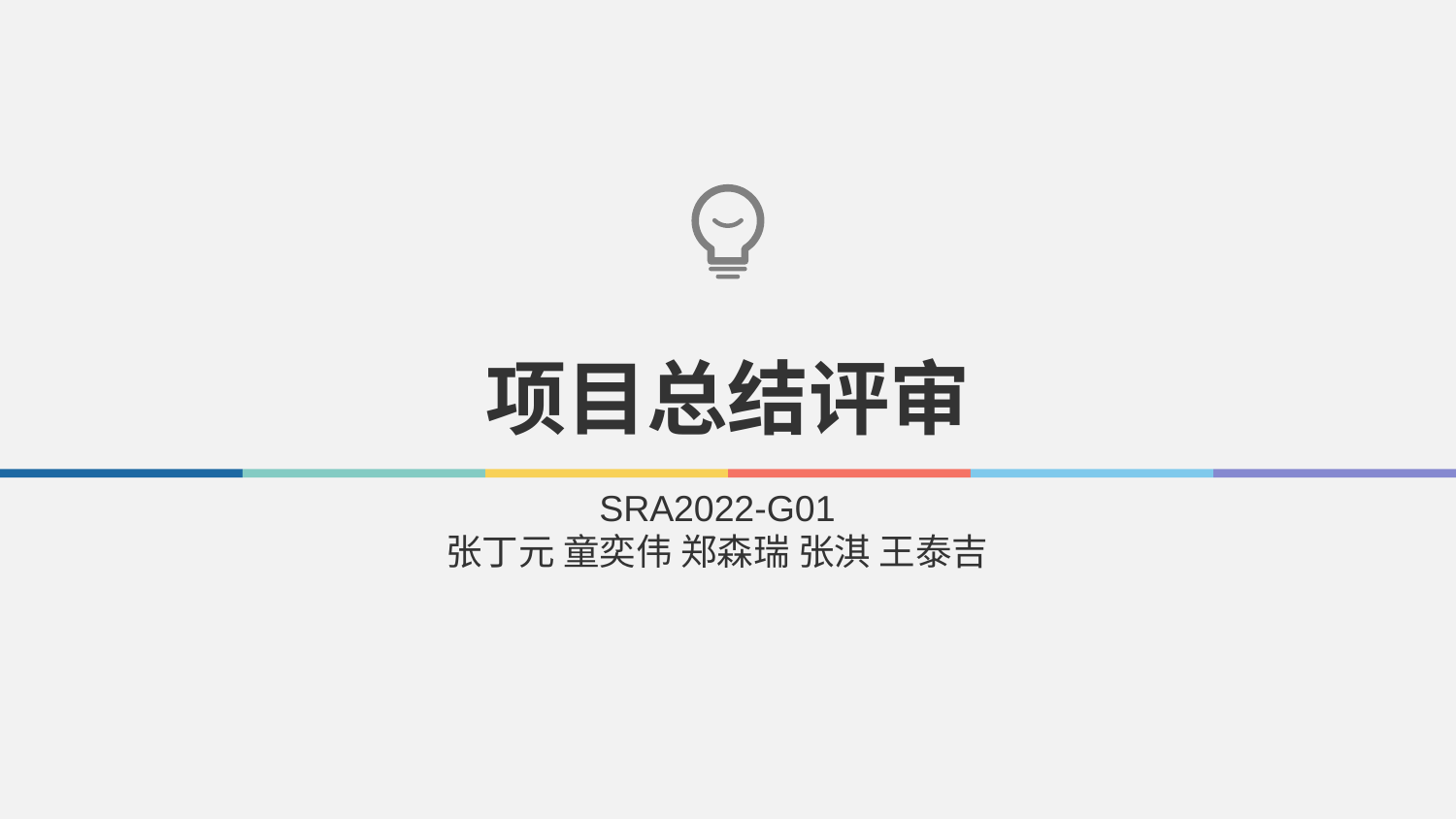

项目总结评审

SRA2022-G01
张丁元 童奕伟 郑森瑞 张淇 王泰吉